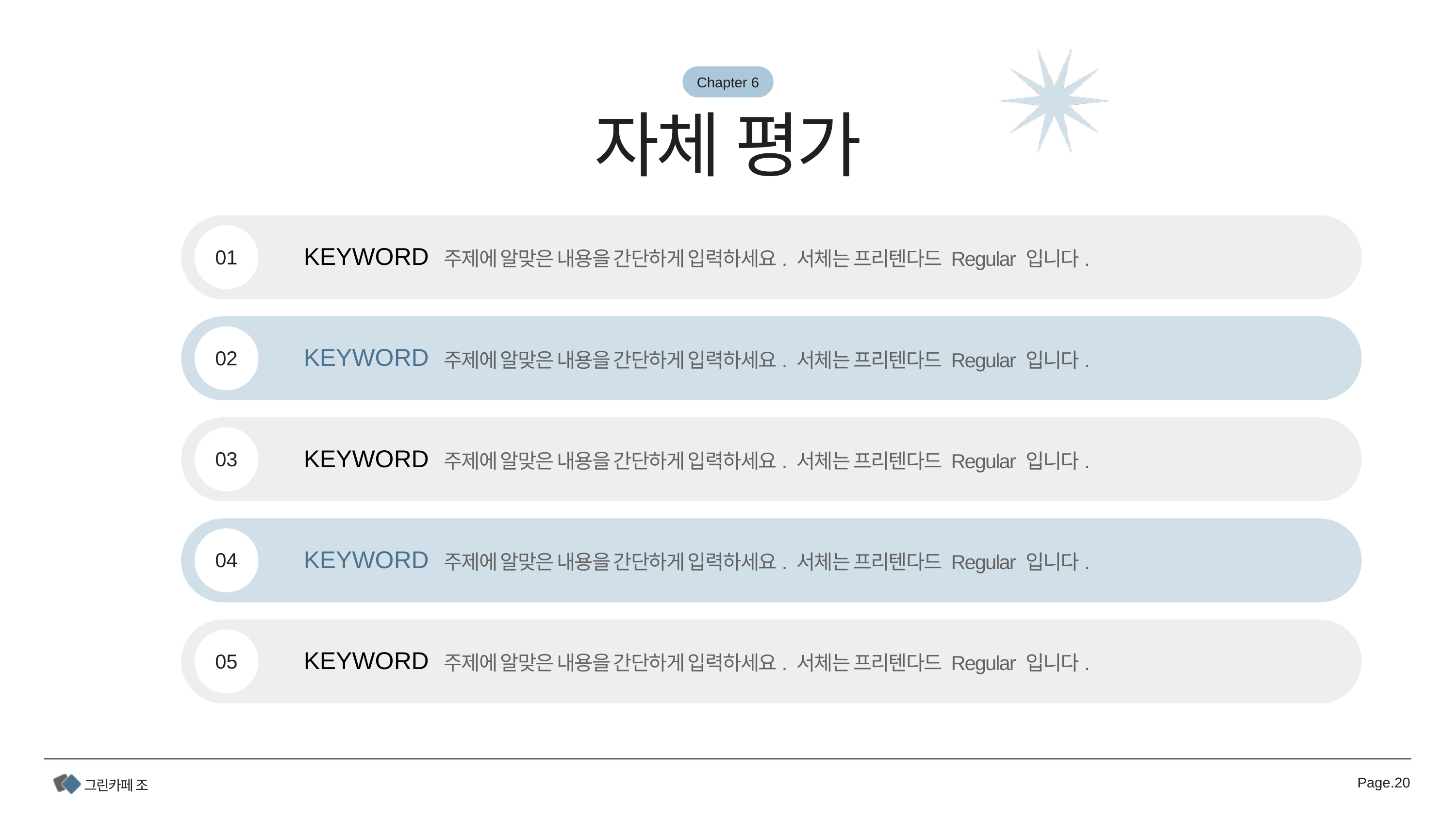

01
주제에 알맞은 내용을 간단하게 입력하세요. 서체는 프리텐다드 Regular 입니다.
KEYWORD

02
주제에 알맞은 내용을 간단하게 입력하세요. 서체는 프리텐다드 Regular 입니다.
KEYWORD

03
주제에 알맞은 내용을 간단하게 입력하세요. 서체는 프리텐다드 Regular 입니다.
KEYWORD

04
주제에 알맞은 내용을 간단하게 입력하세요. 서체는 프리텐다드 Regular 입니다.
KEYWORD

05
주제에 알맞은 내용을 간단하게 입력하세요. 서체는 프리텐다드 Regular 입니다.
KEYWORD
Page.20